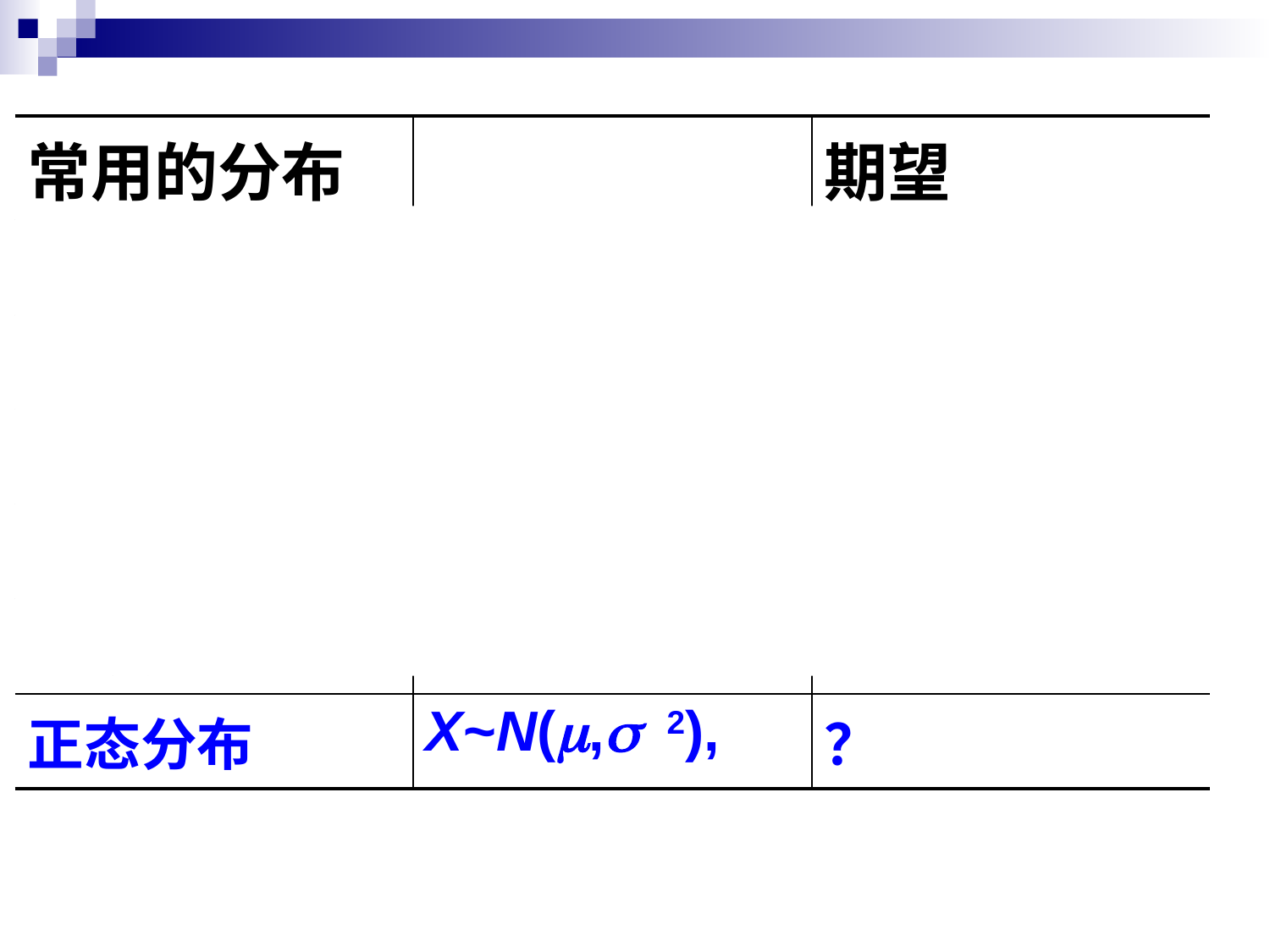

| 常用的分布 |  | 期望 |
| --- | --- | --- |
| 两点分布 | X~b(1,p) | p |
| 二项分布 | X~b(n,p) | ？ |
| 泊松分布 | X~π(λ) | λ |
| 均匀分布 | X~U(a,b) | (a+b)/2 |
| 指数分布 | X~E(θ) | ? |
| 正态分布 | X~N(μ,σ 2), | ？ |